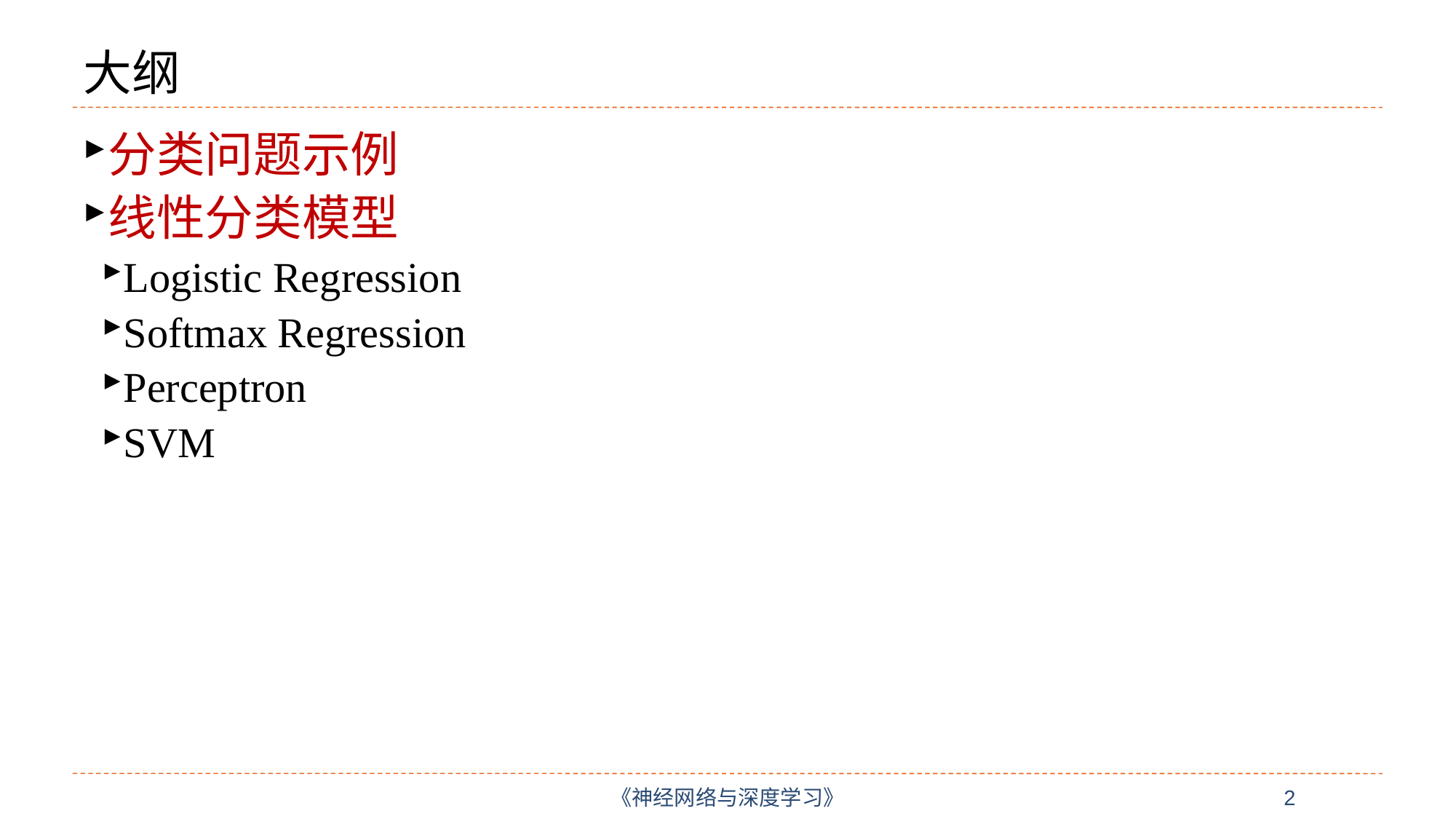

# 大纲
分类问题示例
线性分类模型
Logistic Regression
Softmax Regression
Perceptron
SVM